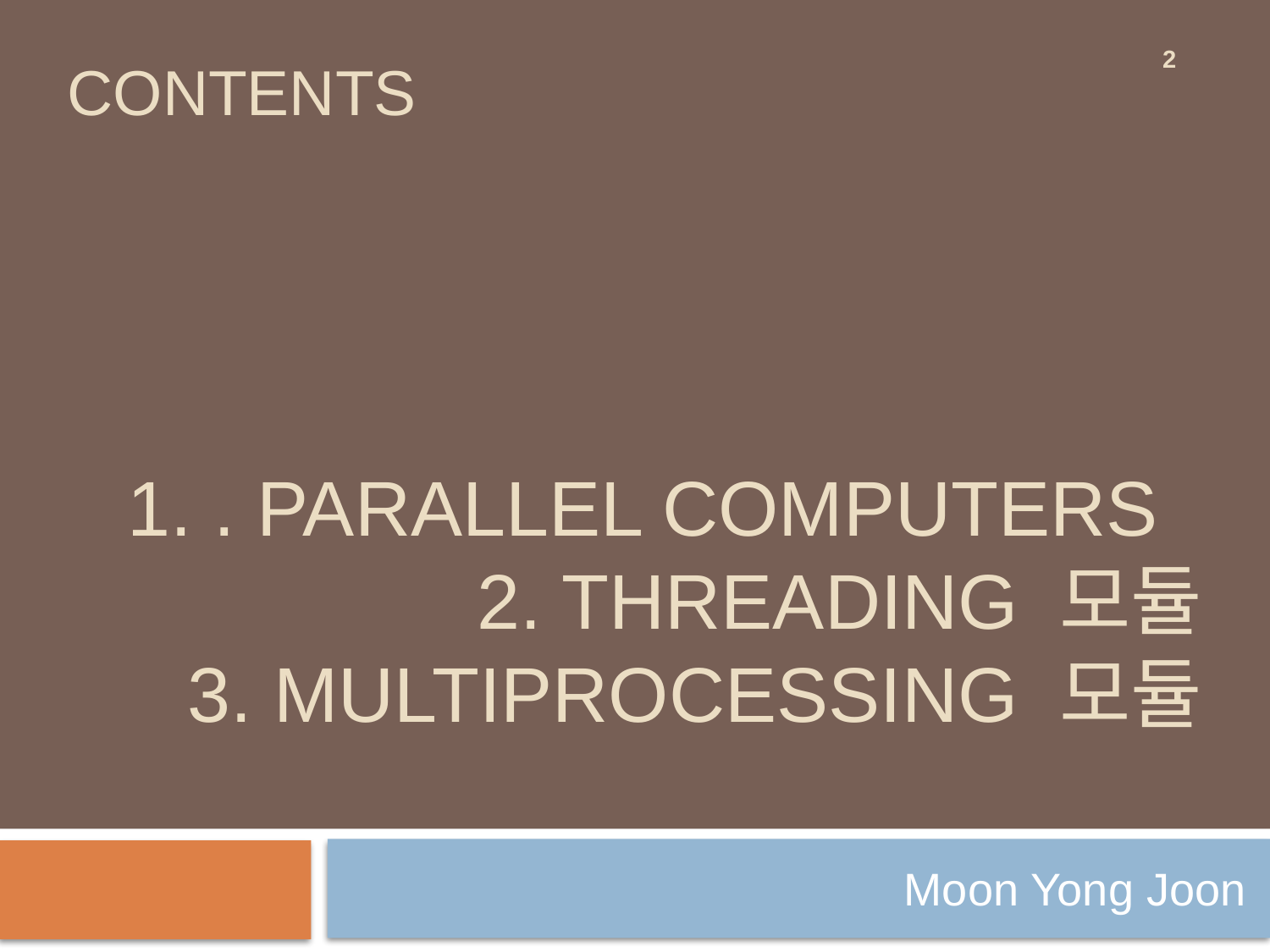

2
contents
# 1. . Parallel computers 2. Threading 모듈 3. Multiprocessing 모듈
Moon Yong Joon